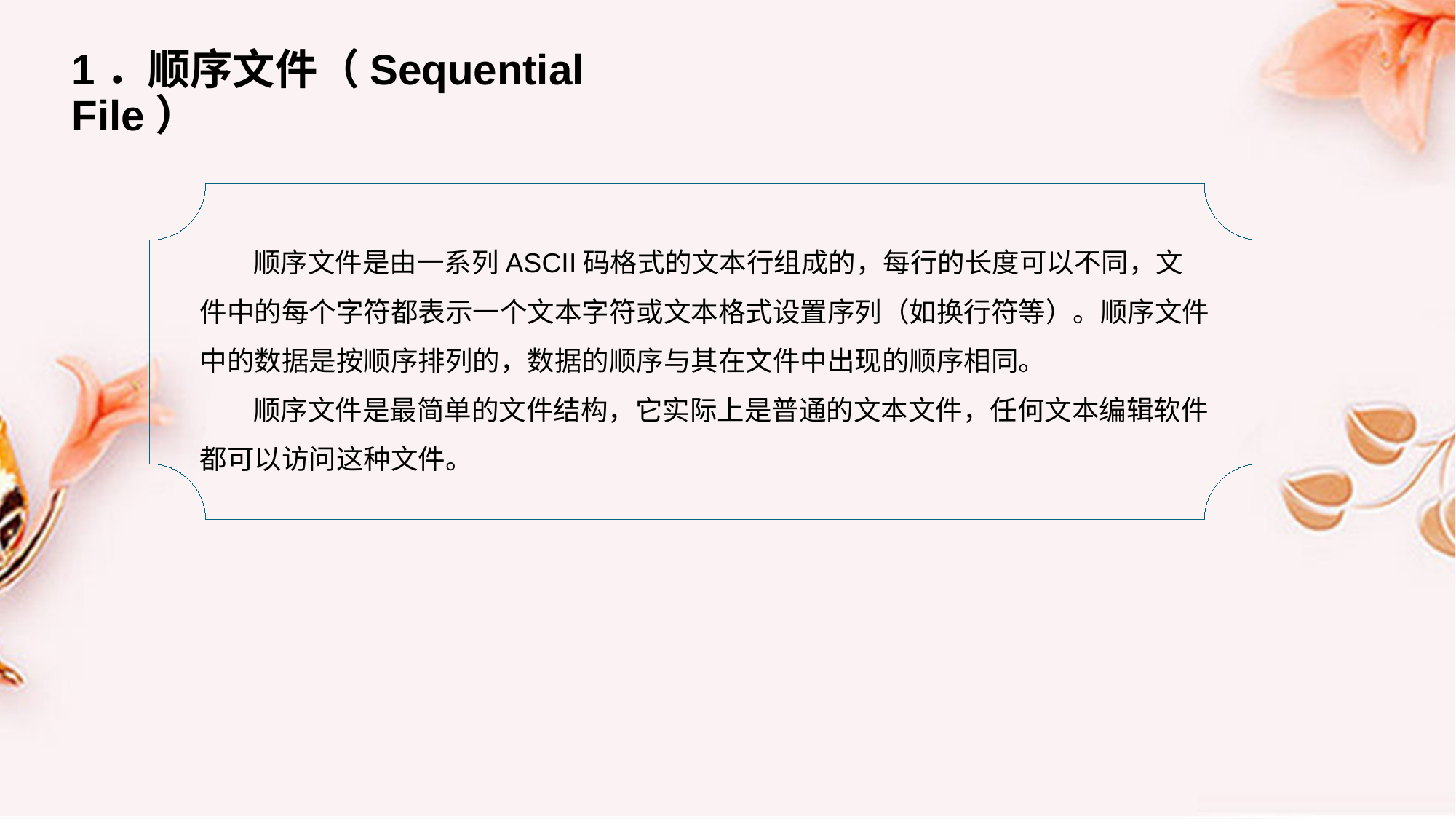

1．顺序文件（Sequential File）
顺序文件是由一系列ASCII码格式的文本行组成的，每行的长度可以不同，文件中的每个字符都表示一个文本字符或文本格式设置序列（如换行符等）。顺序文件中的数据是按顺序排列的，数据的顺序与其在文件中出现的顺序相同。
顺序文件是最简单的文件结构，它实际上是普通的文本文件，任何文本编辑软件都可以访问这种文件。